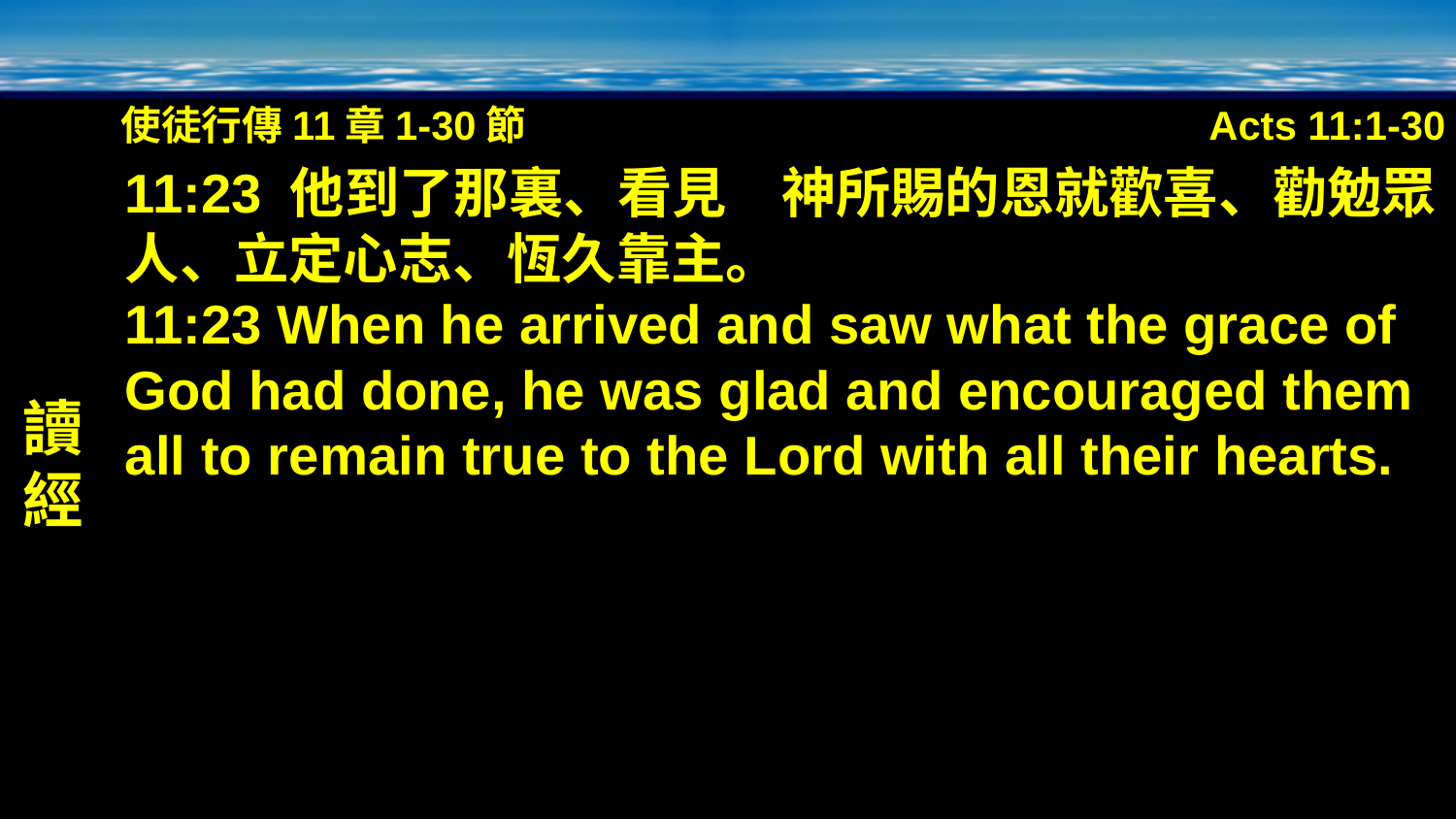

使徒行傳11章1-30節
Acts 11:1-30
讀經
11:23 他到了那裏、看見　神所賜的恩就歡喜、勸勉眾人、立定心志、恆久靠主。
11:23 When he arrived and saw what the grace of God had done, he was glad and encouraged them all to remain true to the Lord with all their hearts.